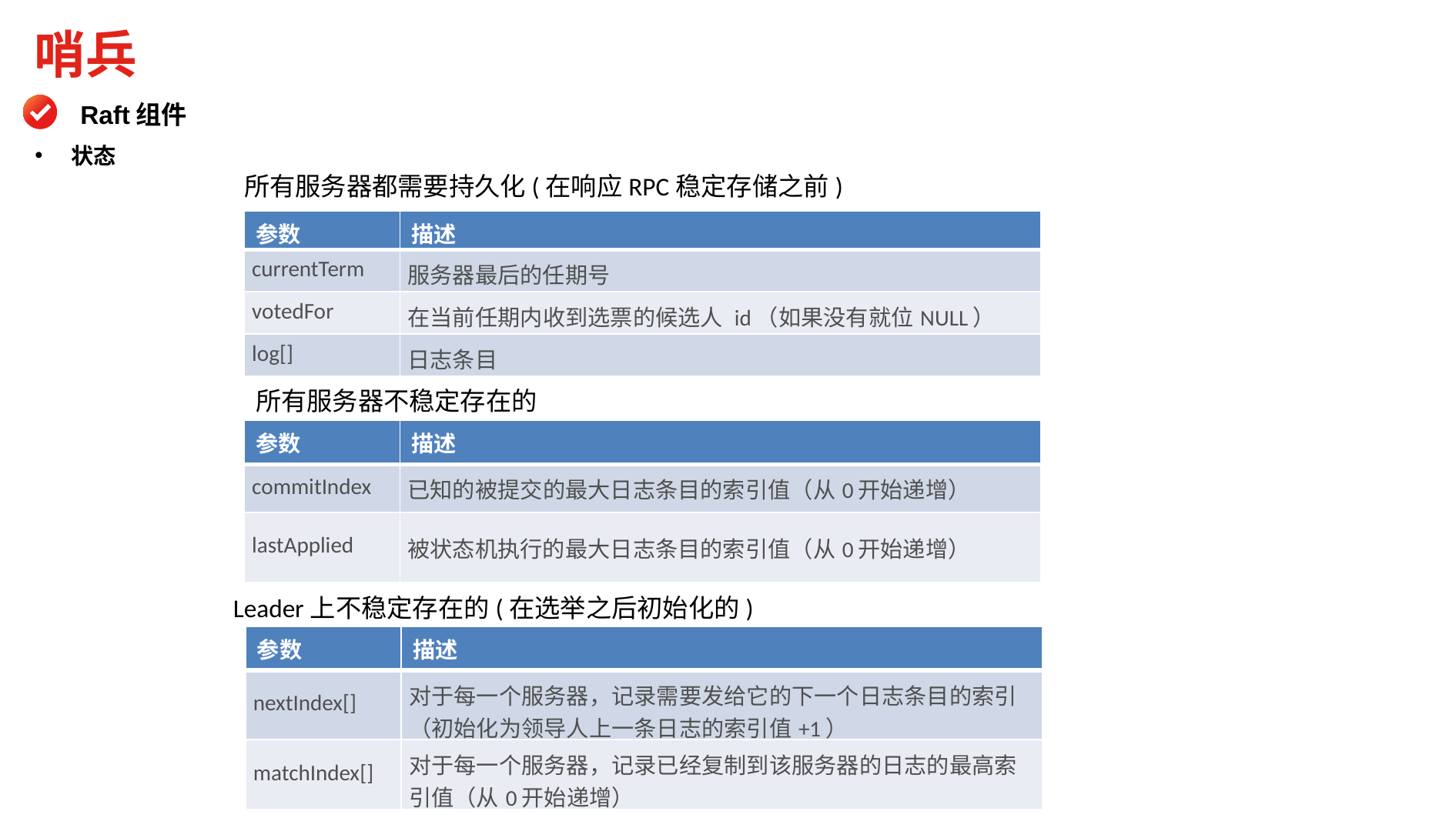

哨兵
Raft组件

状态
所有服务器都需要持久化(在响应RPC稳定存储之前)
| 参数 | 描述 |
| --- | --- |
| currentTerm | 服务器最后的任期号 |
| votedFor | 在当前任期内收到选票的候选人 id（如果没有就位NULL） |
| log[] | 日志条目 |
所有服务器不稳定存在的
| 参数 | 描述 |
| --- | --- |
| commitIndex | 已知的被提交的最大日志条目的索引值（从0开始递增） |
| lastApplied | 被状态机执行的最大日志条目的索引值（从0开始递增） |
Leader上不稳定存在的(在选举之后初始化的)
| 参数 | 描述 |
| --- | --- |
| nextIndex[] | 对于每一个服务器，记录需要发给它的下一个日志条目的索引（初始化为领导人上一条日志的索引值+1） |
| matchIndex[] | 对于每一个服务器，记录已经复制到该服务器的日志的最高索引值（从0开始递增） |